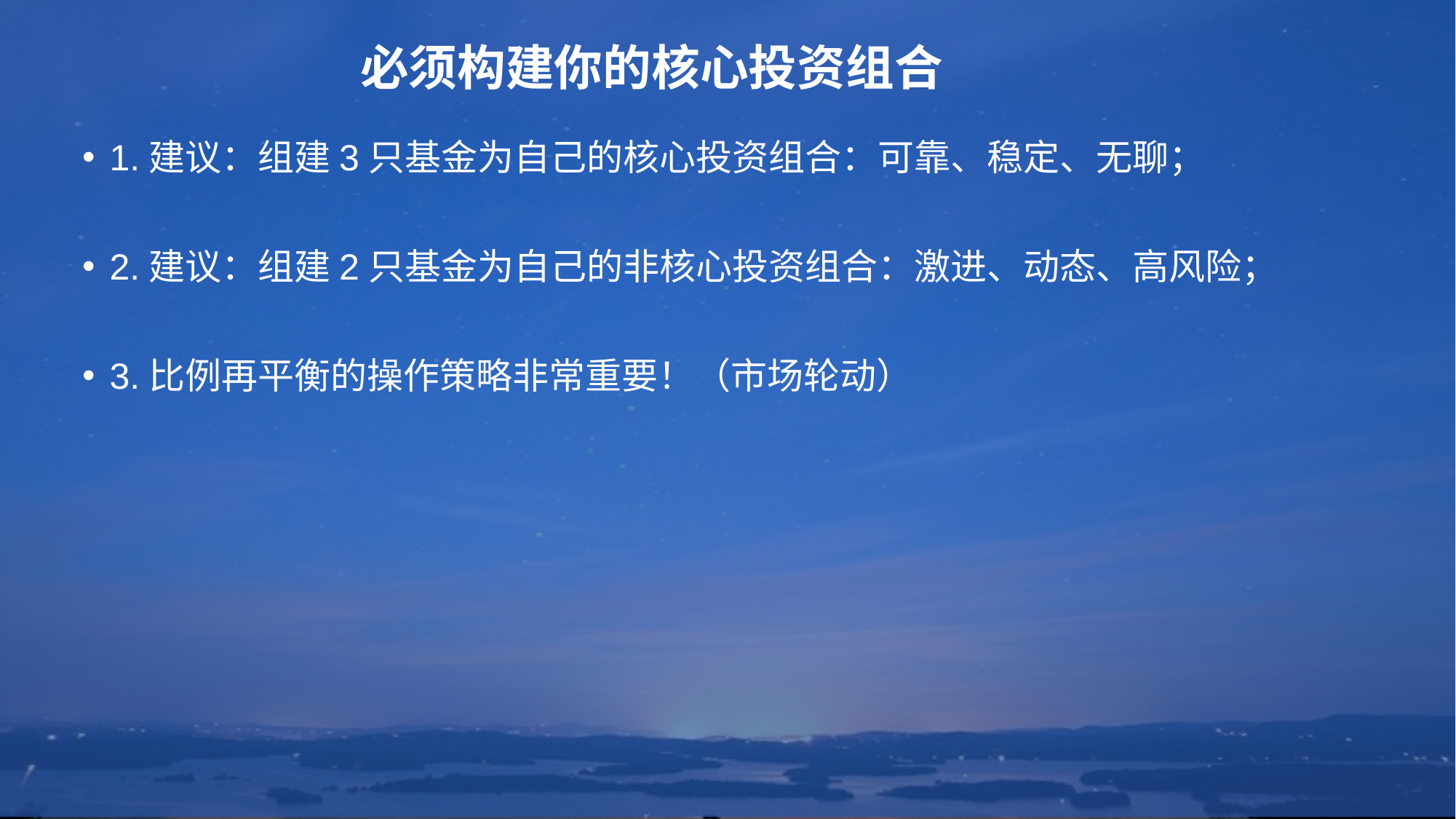

# 必须构建你的核心投资组合
1.建议：组建3只基金为自己的核心投资组合：可靠、稳定、无聊；

2.建议：组建2只基金为自己的非核心投资组合：激进、动态、高风险；

3.比例再平衡的操作策略非常重要！（市场轮动）